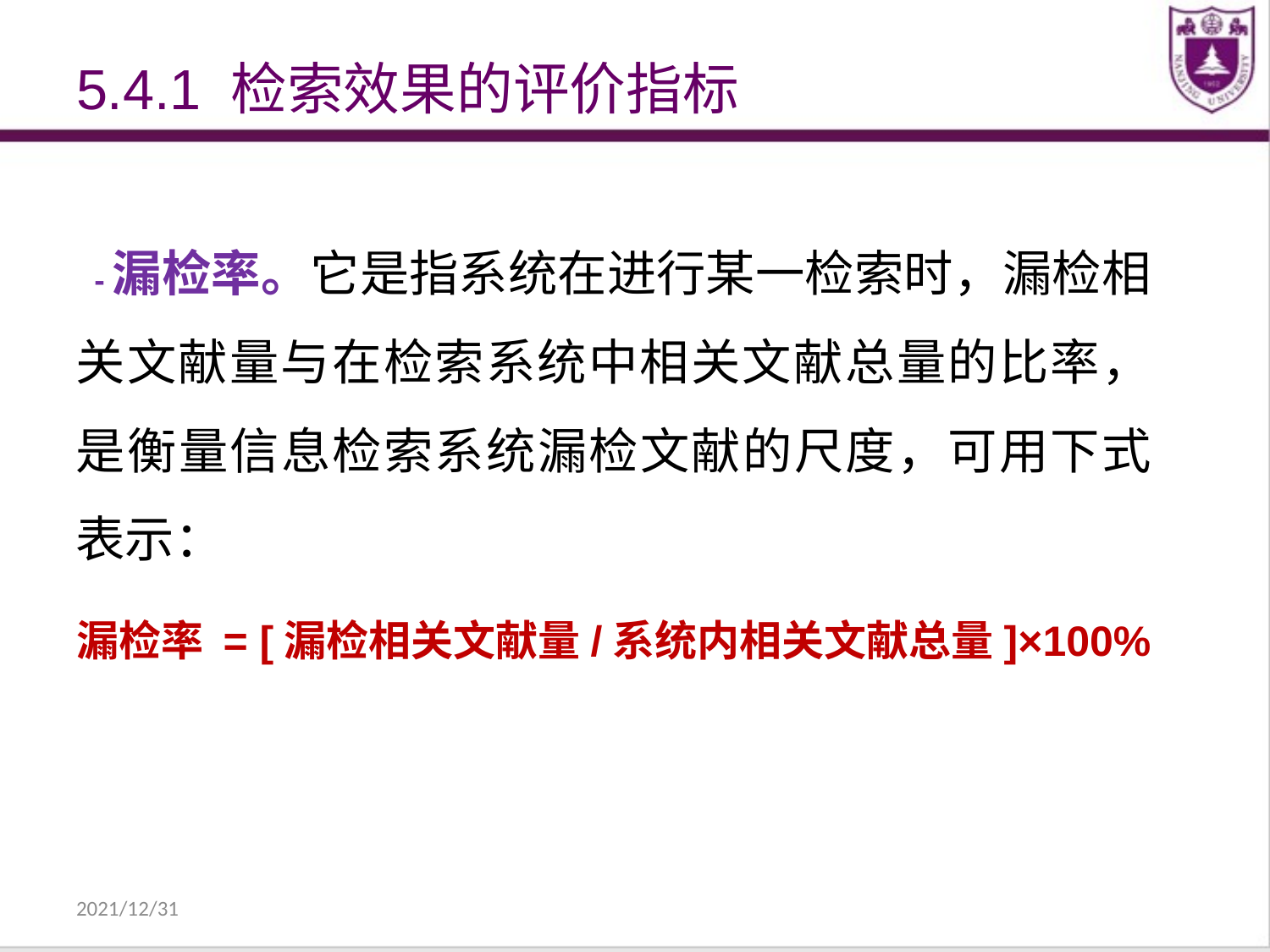

# 5.4.1 检索效果的评价指标
  -漏检率。它是指系统在进行某一检索时，漏检相关文献量与在检索系统中相关文献总量的比率，是衡量信息检索系统漏检文献的尺度，可用下式表示：
漏检率 = [漏检相关文献量/系统内相关文献总量]×100%
2021/12/31